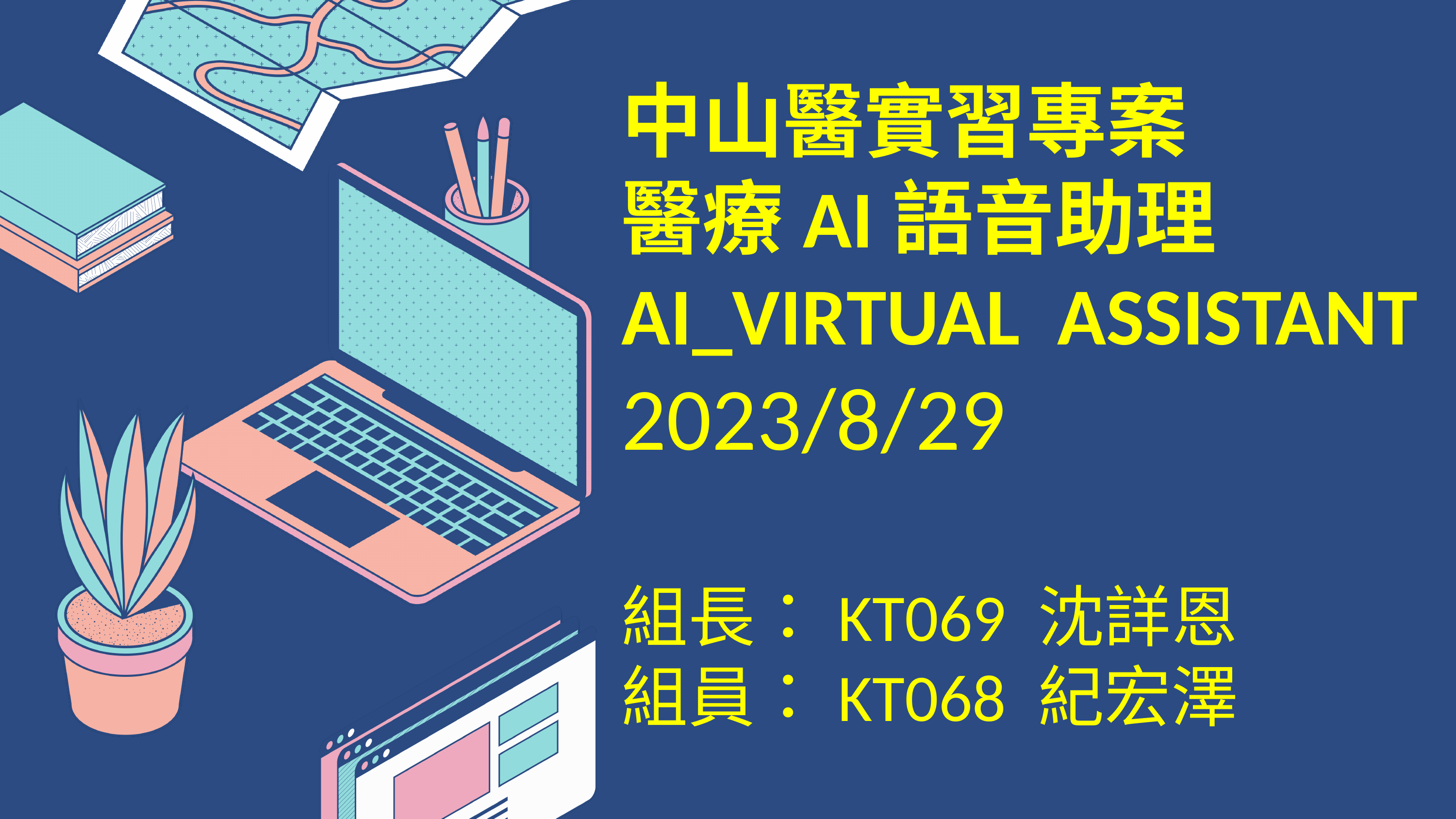

中山醫實習專案
醫療ai語音助理 AI_Virtual  Assistant
2023/8/29

組長：KT069 沈詳恩
組員：KT068 紀宏澤